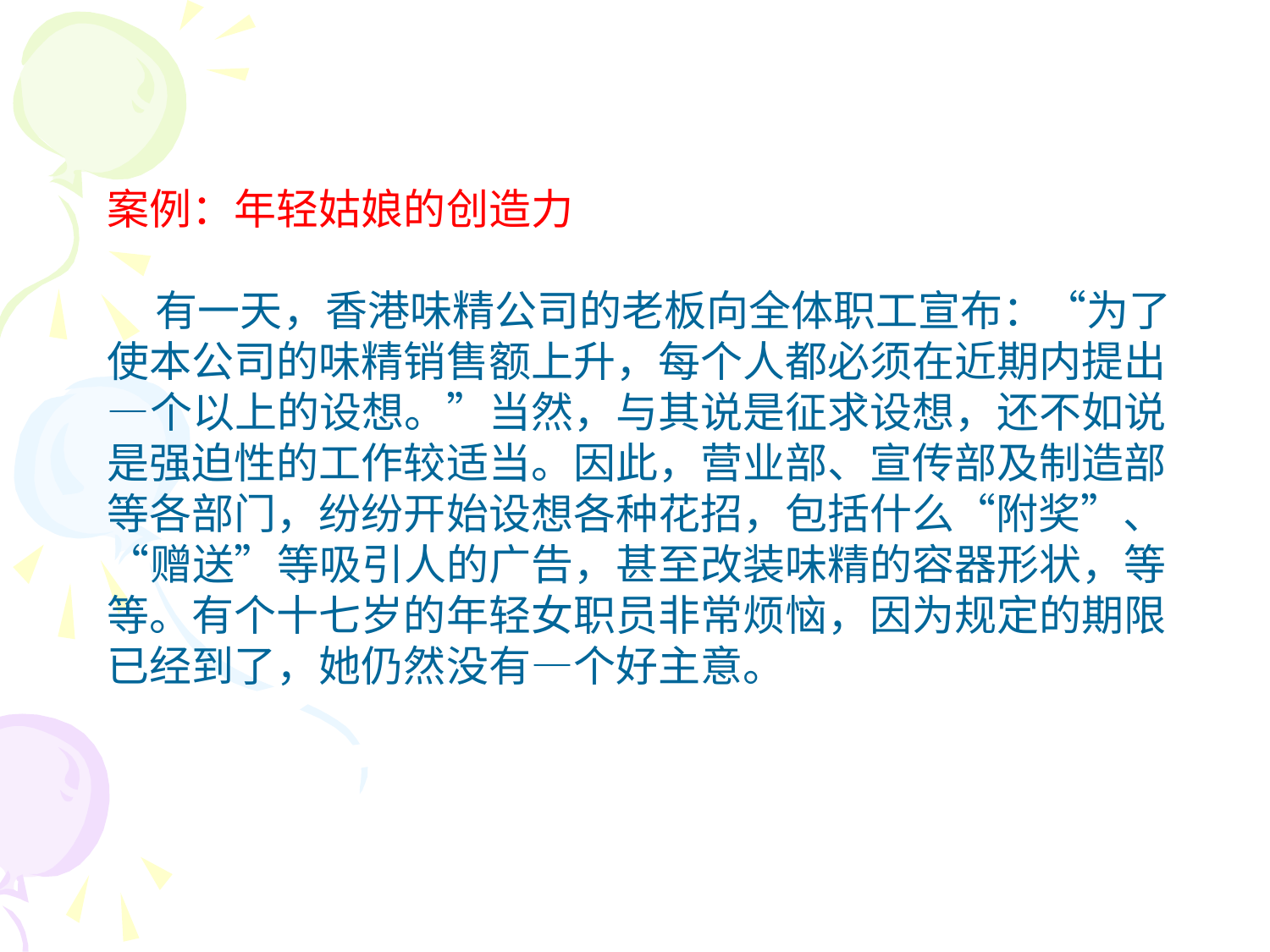

案例：年轻姑娘的创造力

    有一天，香港味精公司的老板向全体职工宣布：“为了使本公司的味精销售额上升，每个人都必须在近期内提出—个以上的设想。”当然，与其说是征求设想，还不如说是强迫性的工作较适当。因此，营业部、宣传部及制造部等各部门，纷纷开始设想各种花招，包括什么“附奖”、“赠送”等吸引人的广告，甚至改装味精的容器形状，等等。有个十七岁的年轻女职员非常烦恼，因为规定的期限已经到了，她仍然没有—个好主意。